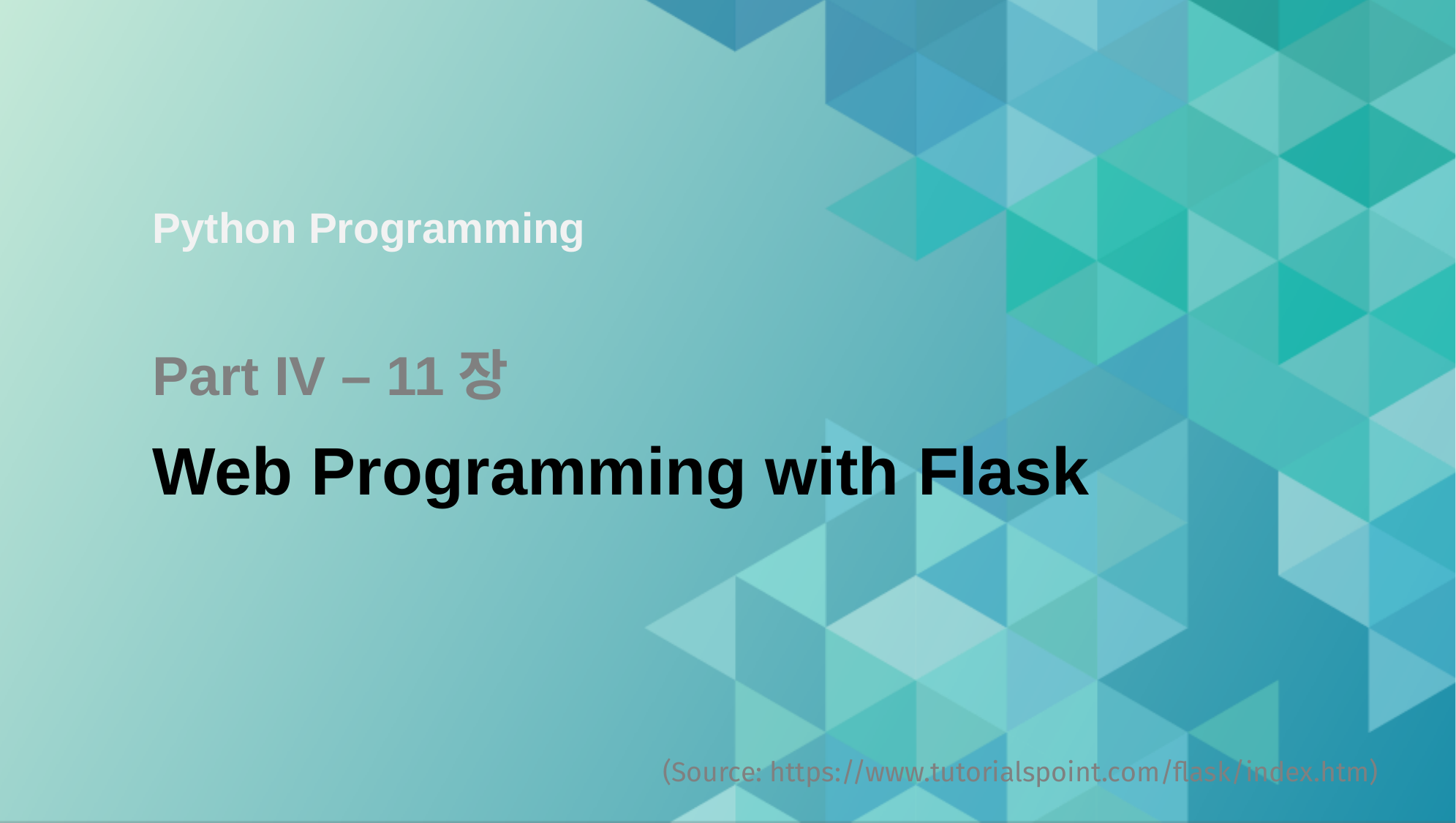

# Part IV – 11장 Web Programming with Flask

(Source: https://www.tutorialspoint.com/flask/index.htm)